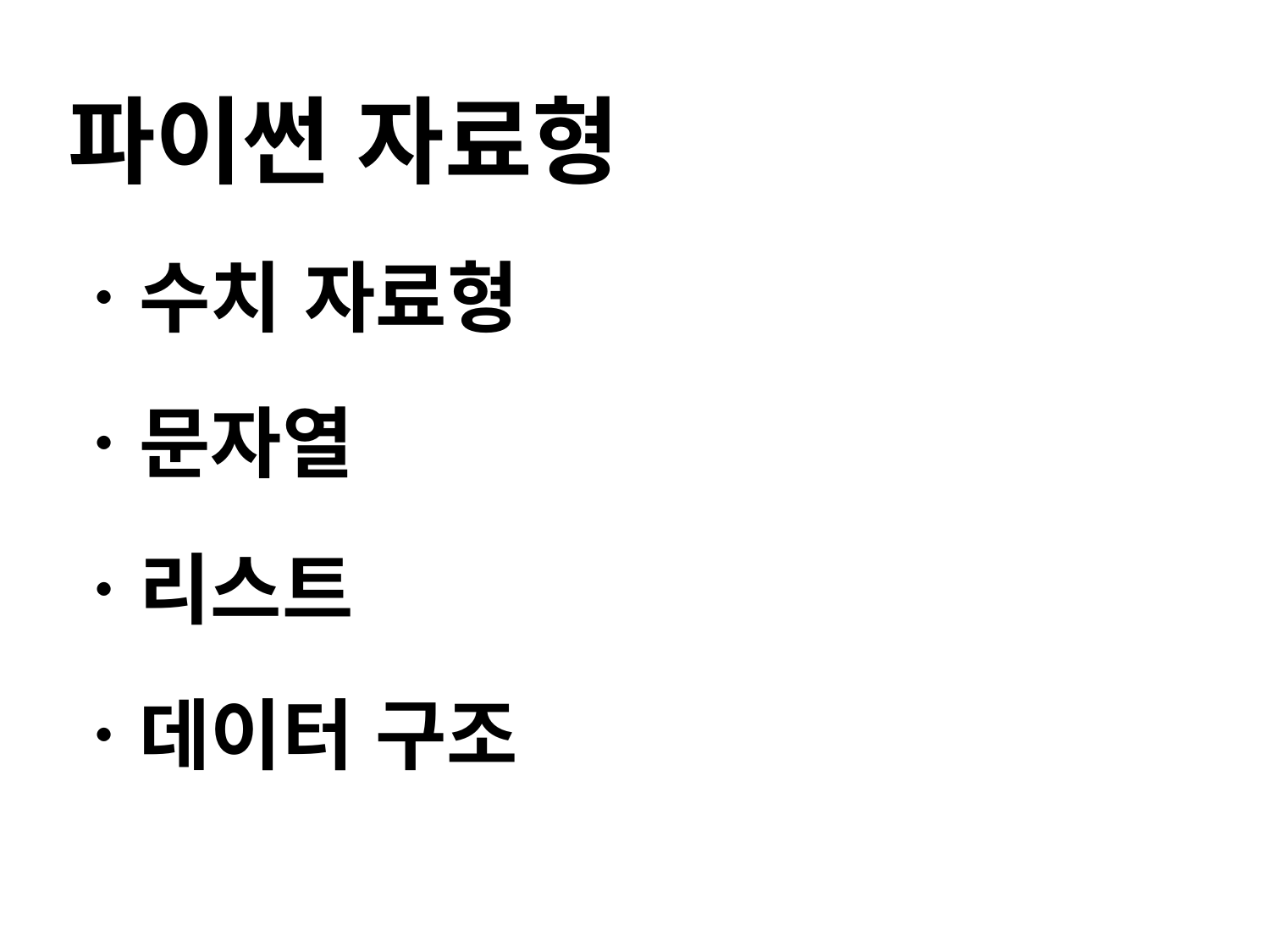

파이썬 자료형
ㆍ수치 자료형
ㆍ문자열
ㆍ리스트
ㆍ데이터 구조